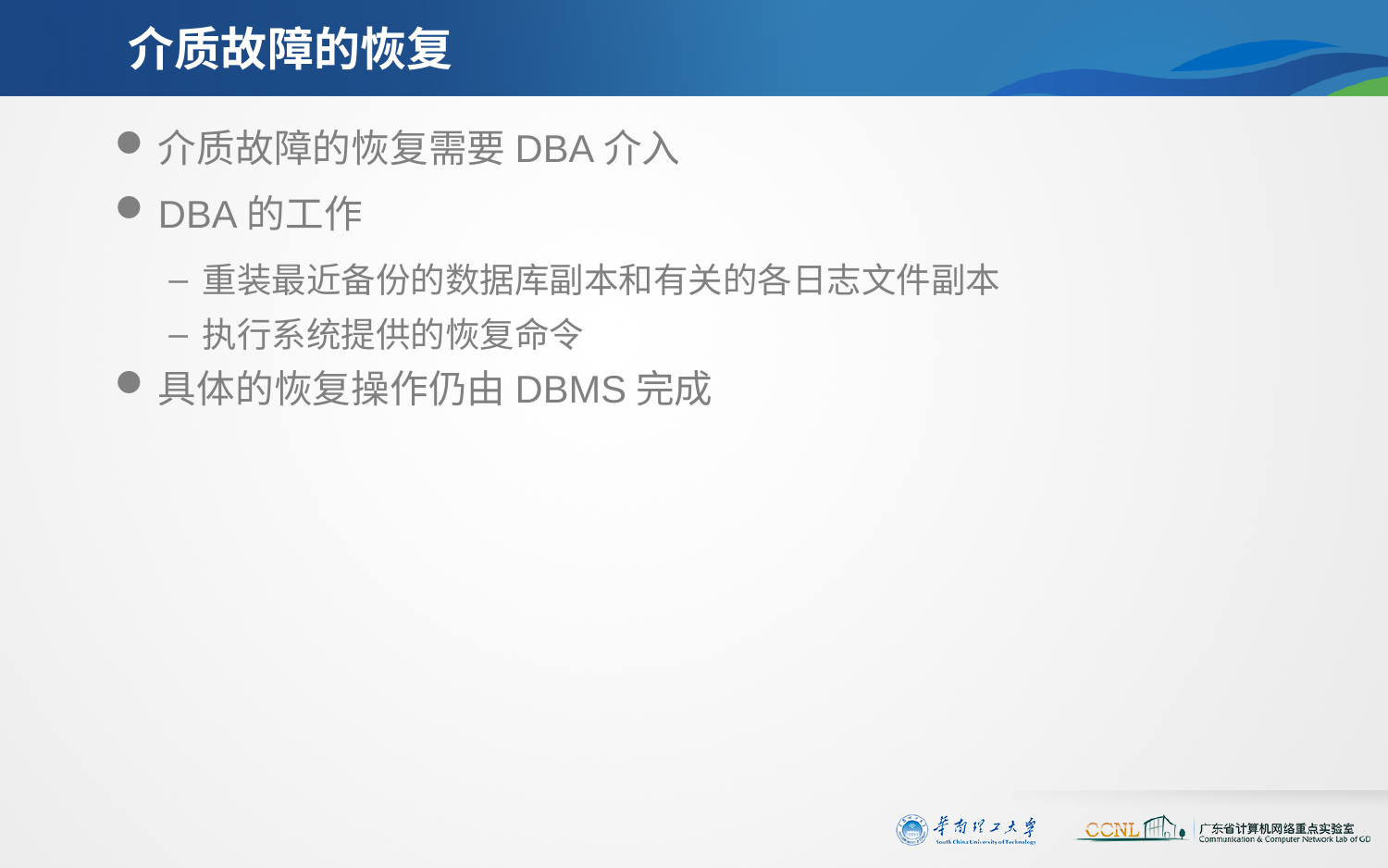

# 介质故障的恢复
介质故障的恢复需要DBA介入
DBA的工作
重装最近备份的数据库副本和有关的各日志文件副本
执行系统提供的恢复命令
具体的恢复操作仍由DBMS完成